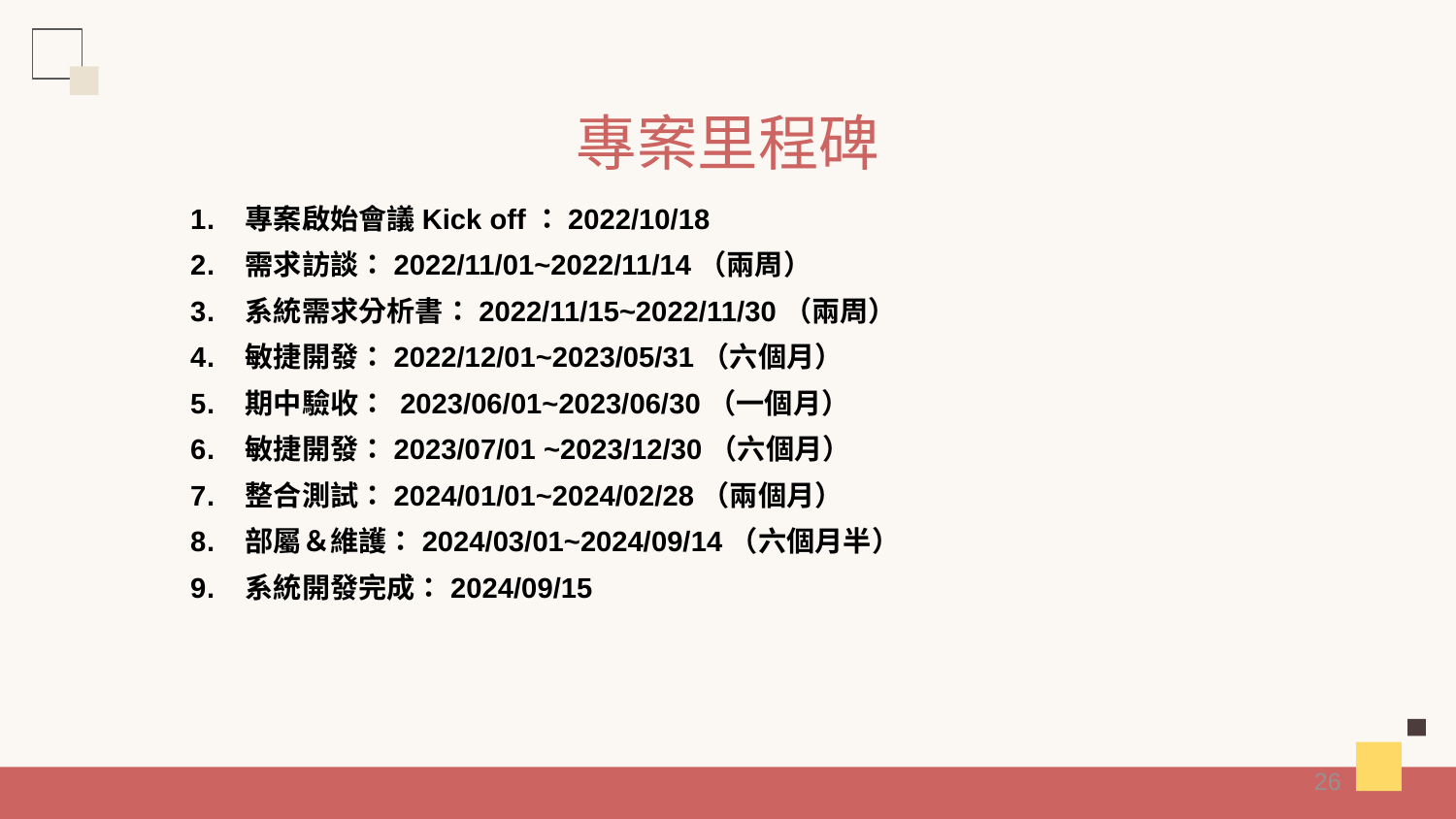

# 專案里程碑
專案啟始會議Kick off：2022/10/18
需求訪談：2022/11/01~2022/11/14（兩周）
系統需求分析書：2022/11/15~2022/11/30（兩周）
敏捷開發：2022/12/01~2023/05/31（六個月）
期中驗收： 2023/06/01~2023/06/30（一個月）
敏捷開發：2023/07/01 ~2023/12/30（六個月）
整合測試：2024/01/01~2024/02/28（兩個月）
部屬＆維護：2024/03/01~2024/09/14（六個月半）
系統開發完成：2024/09/15
26